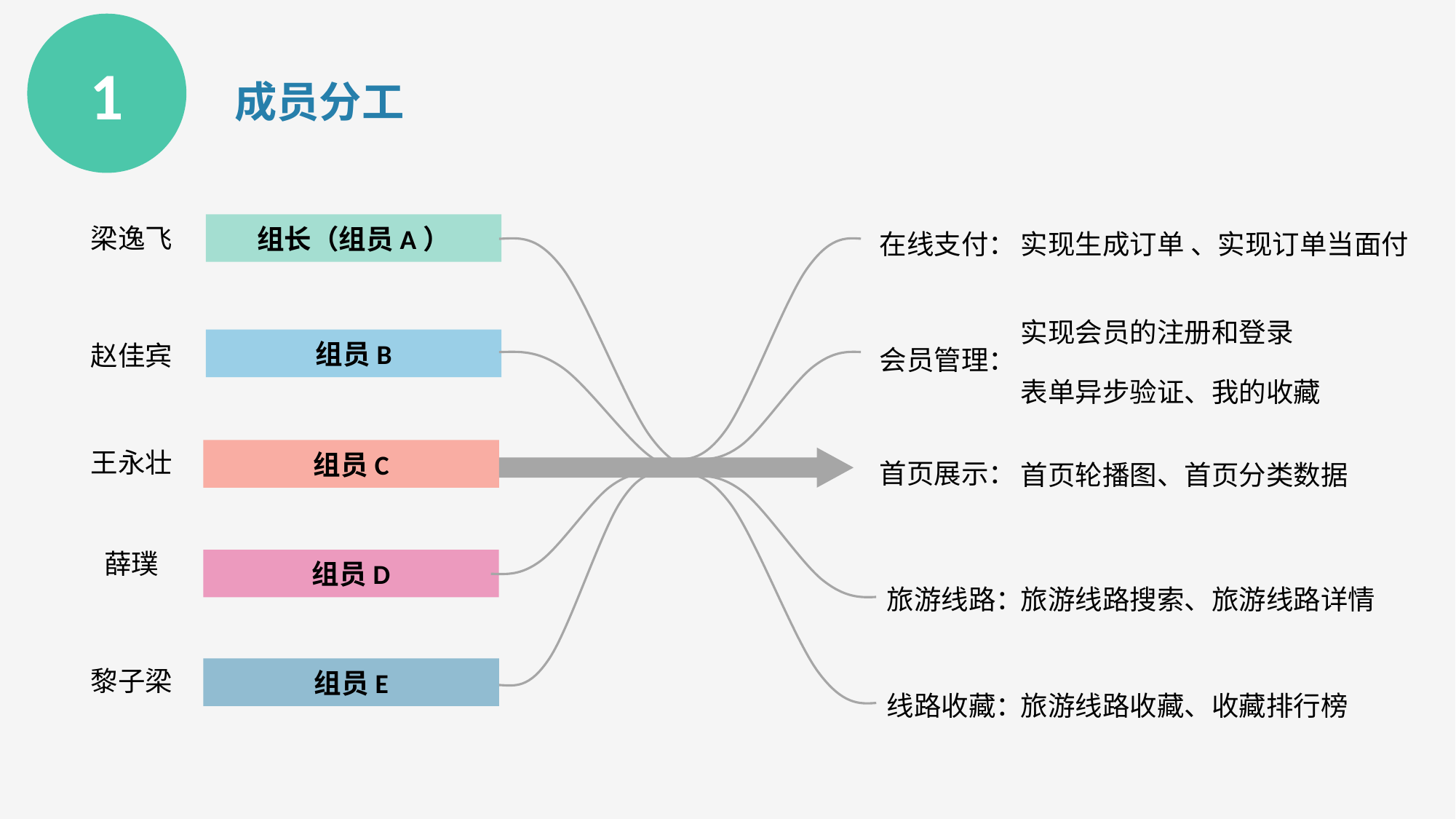

1
成员分工
在线支付：
实现生成订单 、实现订单当面付
组长（组员A）
梁逸飞

实现会员的注册和登录
表单异步验证、我的收藏
会员管理：
组员B
赵佳宾

首页展示：
首页轮播图、首页分类数据
王永壮
组员C

薛璞
组员D
旅游线路：
旅游线路搜索、旅游线路详情
组员E
黎子梁
线路收藏：
旅游线路收藏、收藏排行榜